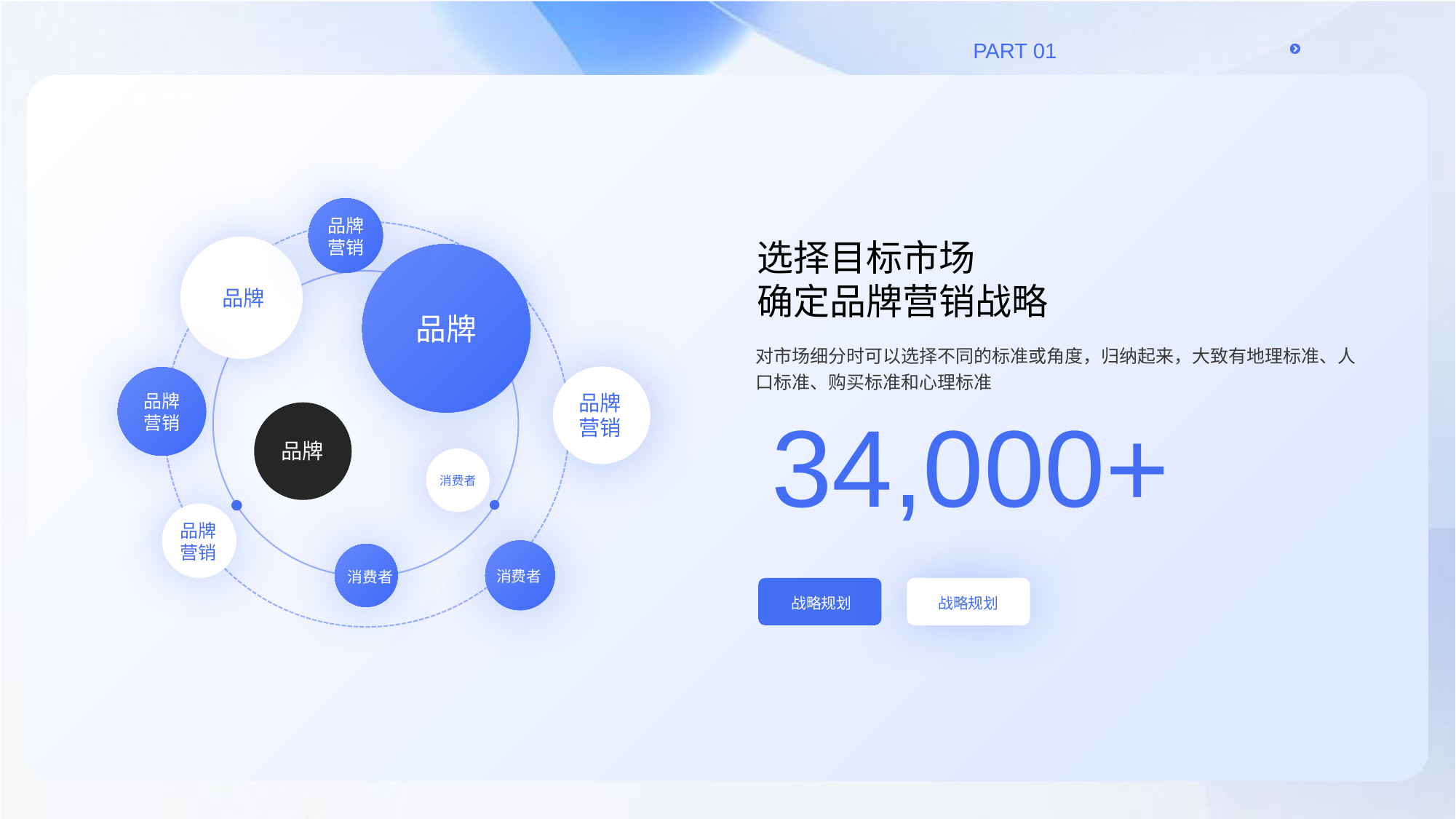

品牌营销

选择目标市场
确定品牌营销战略

品牌
品牌
对市场细分时可以选择不同的标准或角度，归纳起来，大致有地理标准、人口标准、购买标准和心理标准

品牌营销
品牌营销
34,000+

品牌

消费者

品牌营销

消费者
消费者

战略规划
战略规划